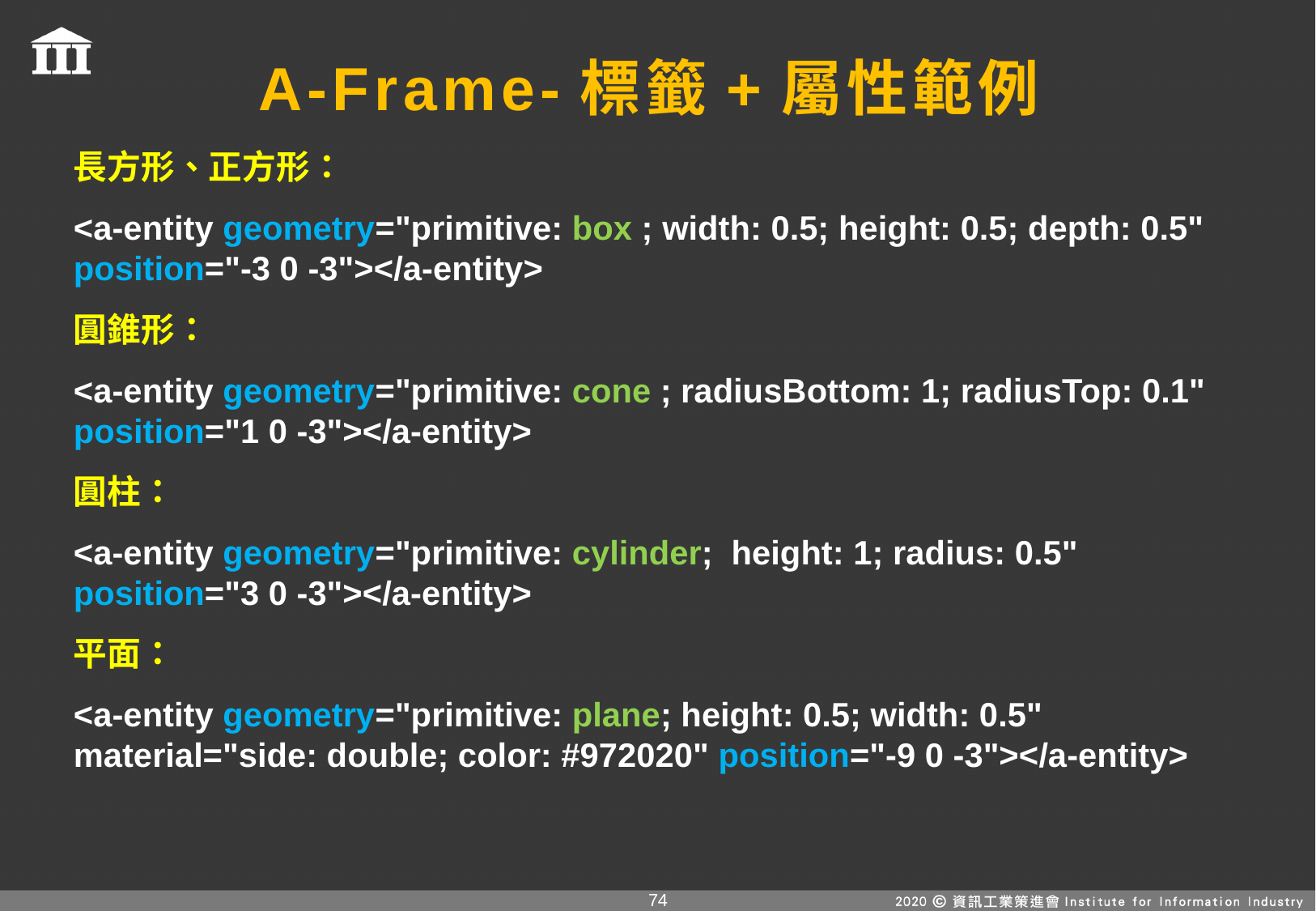

# A-Frame-標籤+屬性範例
長方形、正方形：
<a-entity geometry="primitive: box ; width: 0.5; height: 0.5; depth: 0.5" position="-3 0 -3"></a-entity>
圓錐形：
<a-entity geometry="primitive: cone ; radiusBottom: 1; radiusTop: 0.1" position="1 0 -3"></a-entity>
圓柱：
<a-entity geometry="primitive: cylinder;  height: 1; radius: 0.5" position="3 0 -3"></a-entity>
平面：
<a-entity geometry="primitive: plane; height: 0.5; width: 0.5" material="side: double; color: #972020" position="-9 0 -3"></a-entity>
74